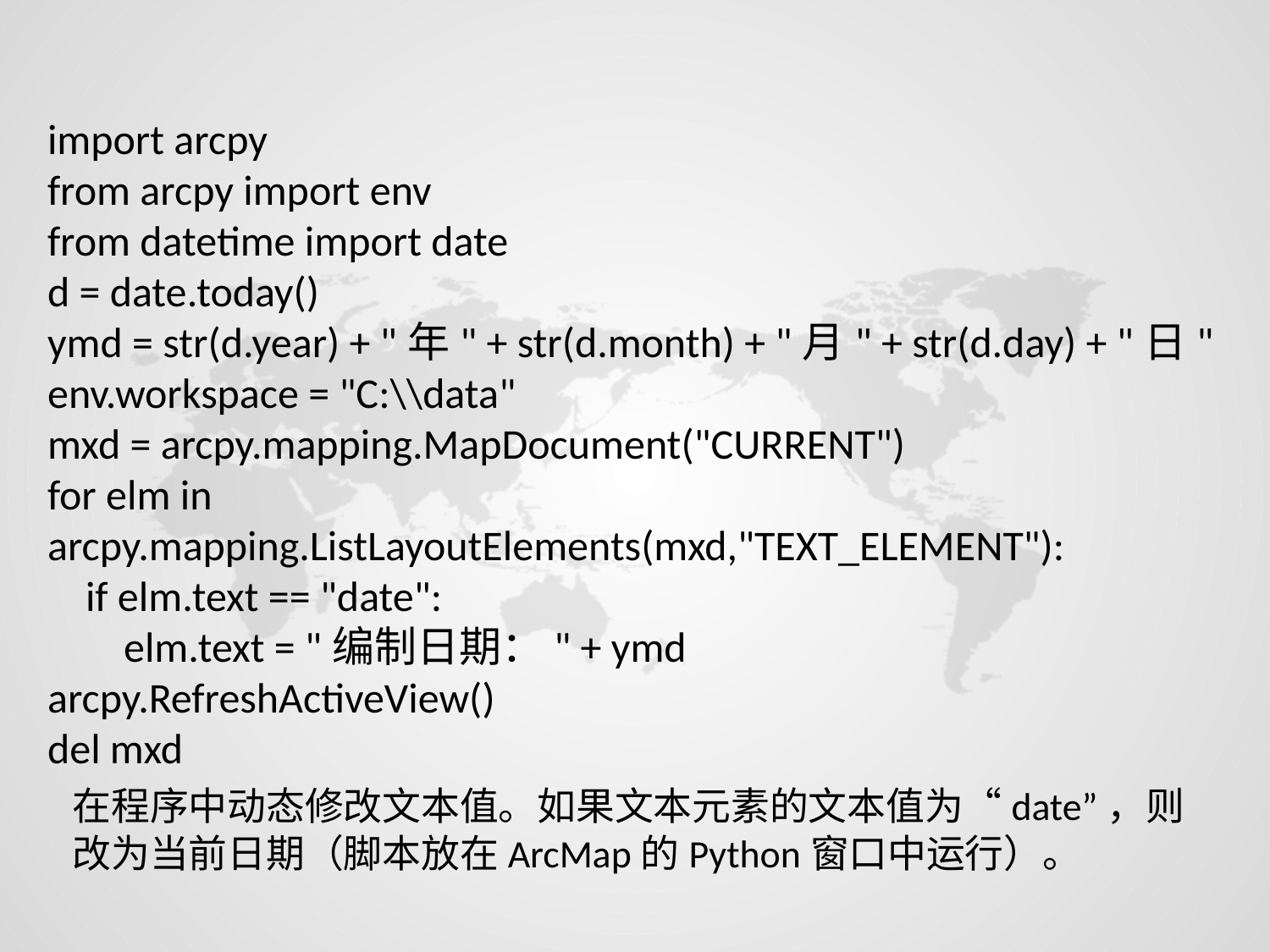

import arcpy
from arcpy import env
from datetime import date
d = date.today()
ymd = str(d.year) + "年" + str(d.month) + "月" + str(d.day) + "日"
env.workspace = "C:\\data"
mxd = arcpy.mapping.MapDocument("CURRENT")
for elm in arcpy.mapping.ListLayoutElements(mxd,"TEXT_ELEMENT"):
    if elm.text == "date":
        elm.text = "编制日期：" + ymd
arcpy.RefreshActiveView()
del mxd
在程序中动态修改文本值。如果文本元素的文本值为“date”，则改为当前日期（脚本放在ArcMap的Python窗口中运行）。